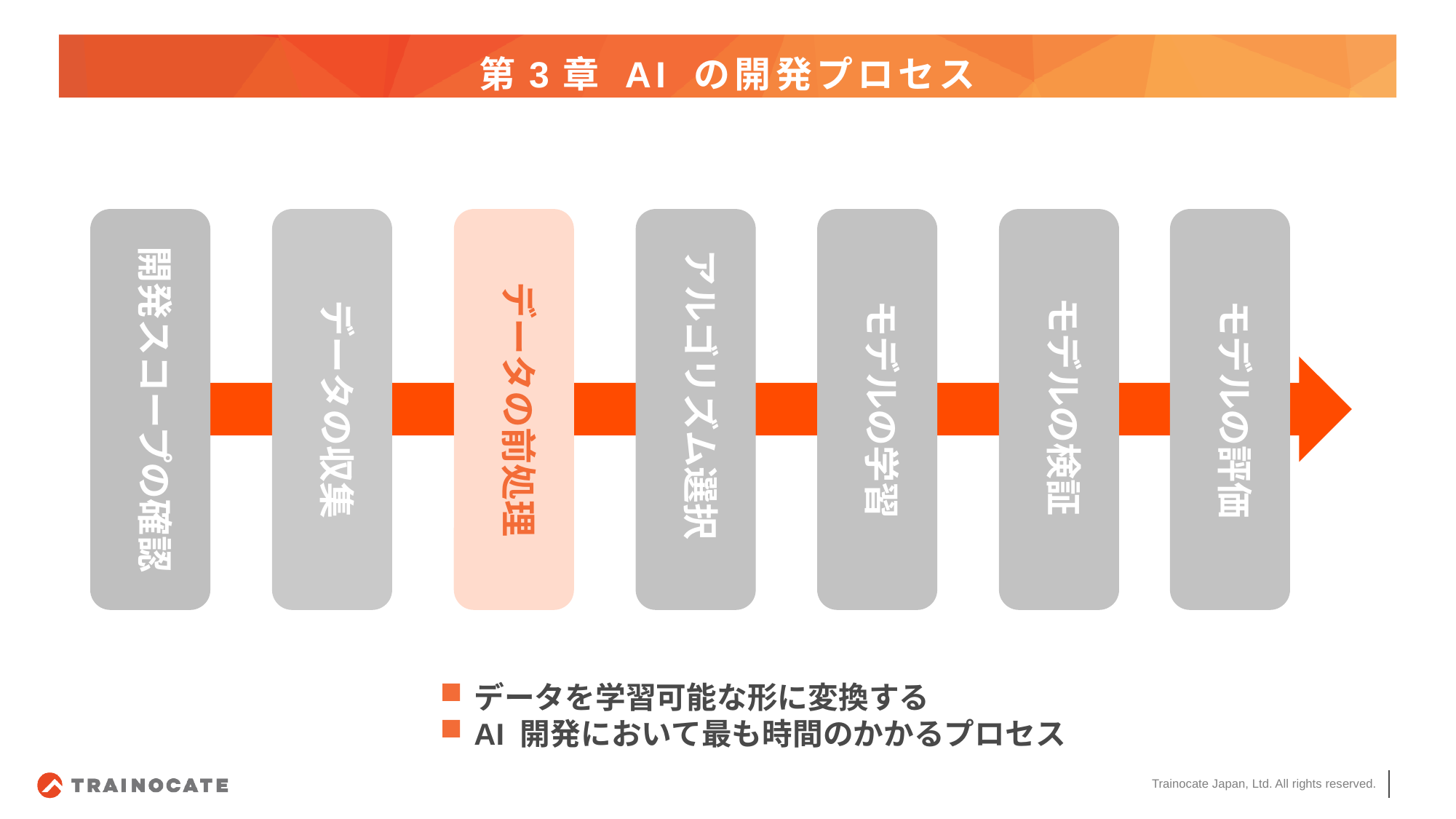

# 第3章 AI の開発プロセス

開発スコープの確認
アルゴリズム選択
データの前処理
モデルの検証
データの収集
モデルの学習
モデルの評価

データを学習可能な形に変換する
AI 開発において最も時間のかかるプロセス